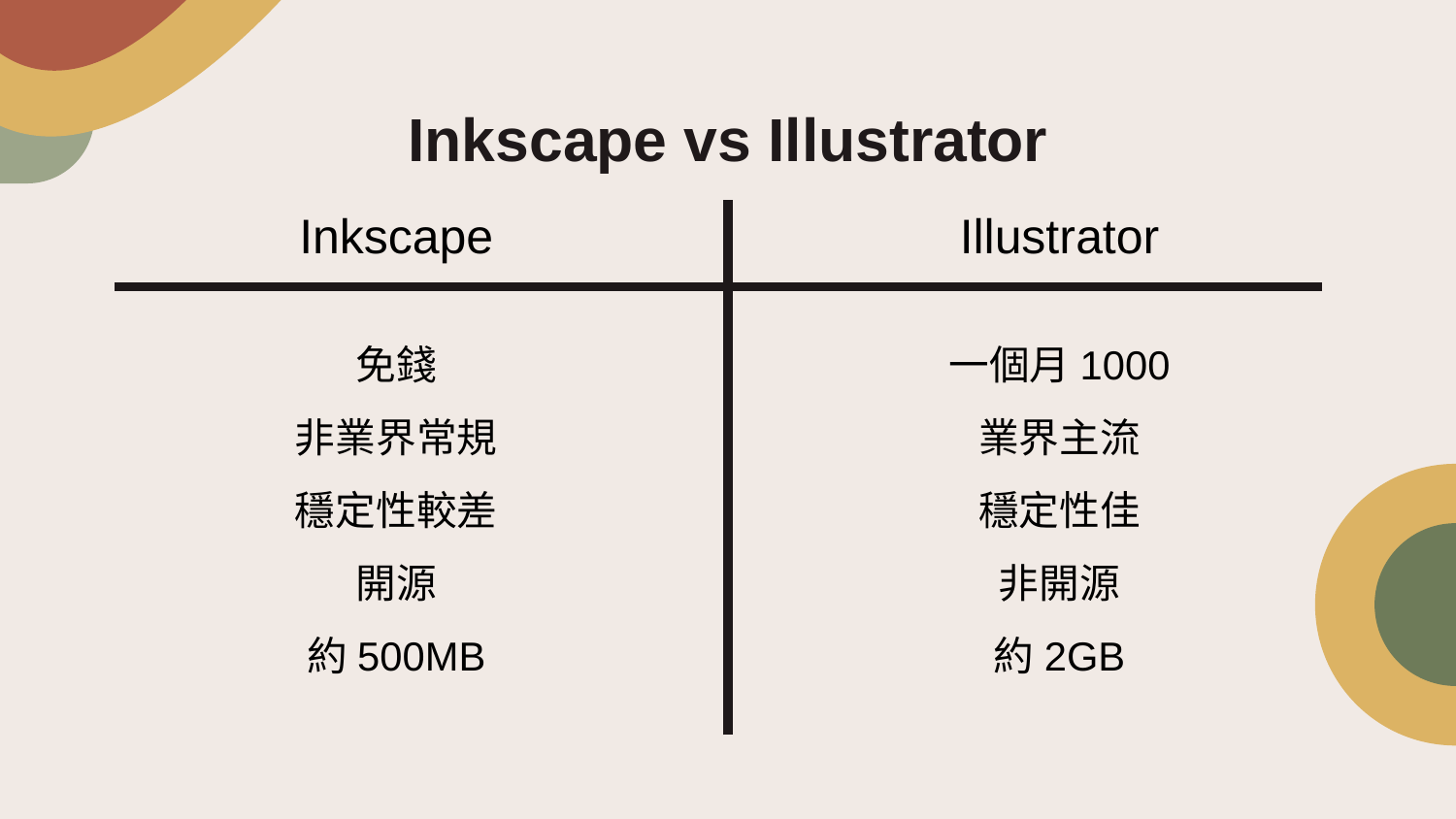

# Inkscape vs Illustrator
Inkscape
Illustrator
免錢
非業界常規
穩定性較差
開源
約500MB
一個月1000
業界主流
穩定性佳
非開源
約2GB